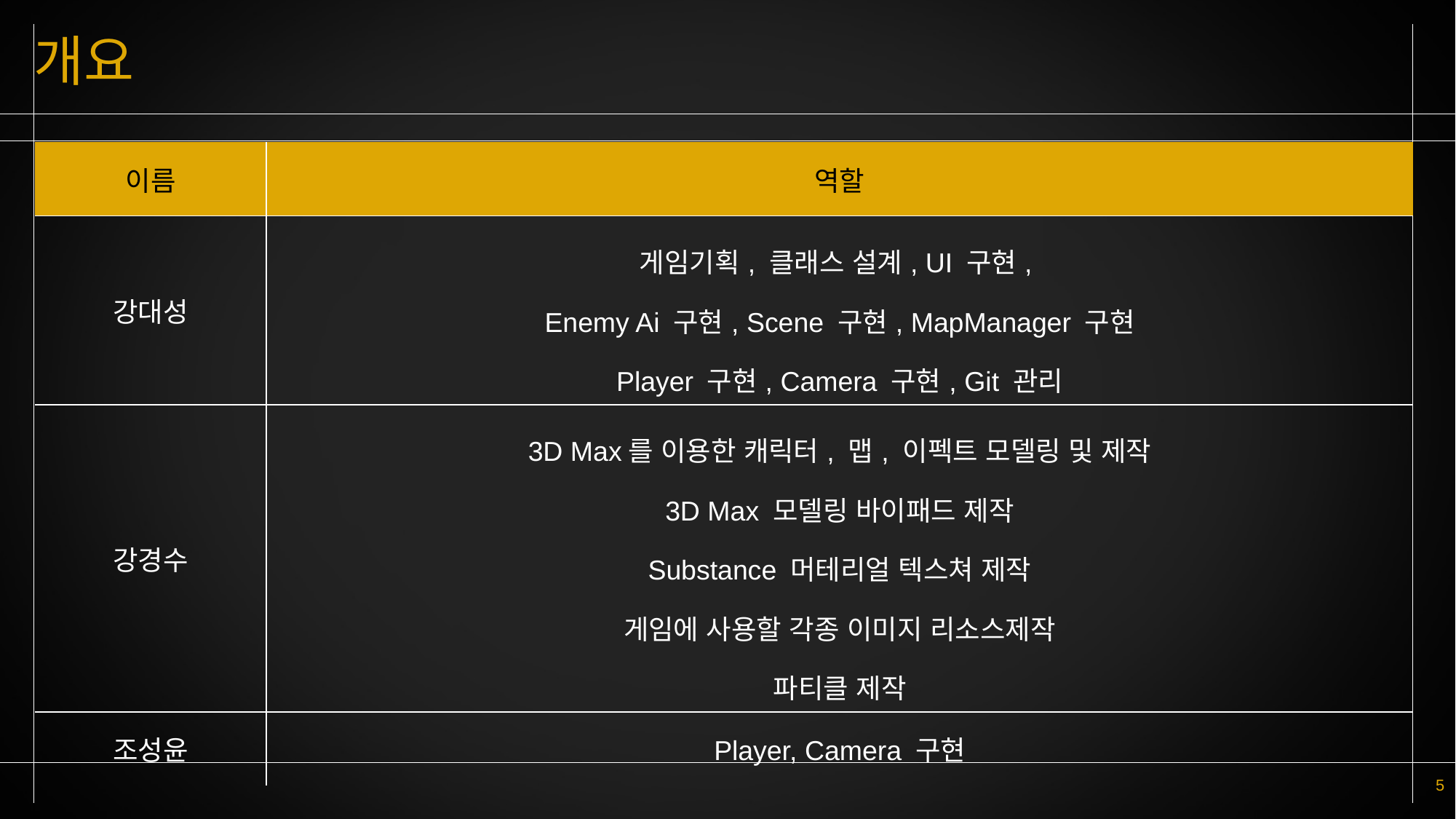

# 개요
| 이름 | 역할 |
| --- | --- |
| 강대성 | 게임기획, 클래스 설계, UI 구현, Enemy Ai 구현, Scene 구현, MapManager 구현 Player 구현, Camera 구현, Git 관리 |
| 강경수 | 3D Max를 이용한 캐릭터, 맵, 이펙트 모델링 및 제작 3D Max 모델링 바이패드 제작 Substance 머테리얼 텍스쳐 제작 게임에 사용할 각종 이미지 리소스제작 파티클 제작 |
| 조성윤 | Player, Camera 구현 |
5